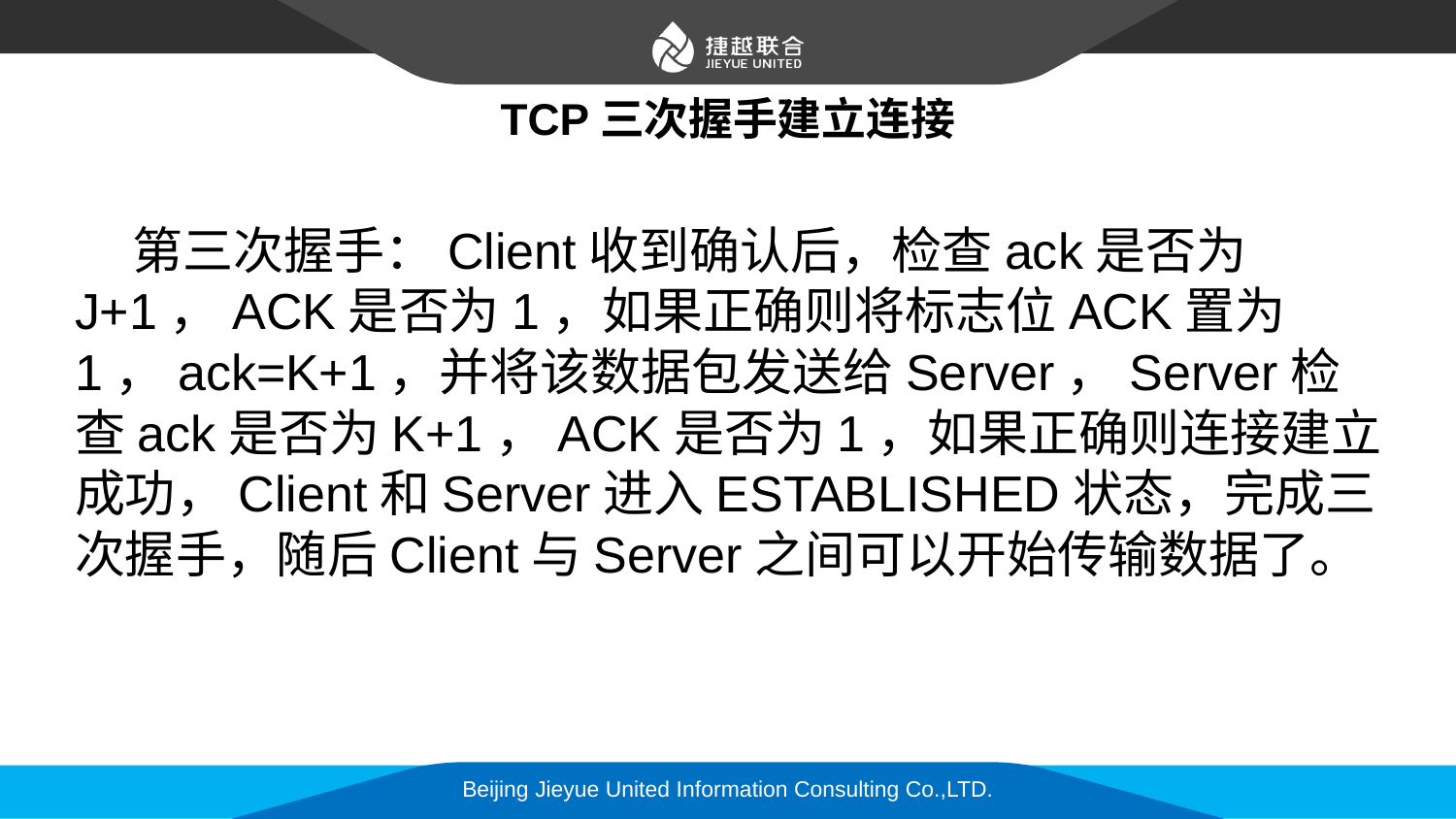

# TCP三次握手建立连接
    第三次握手：Client收到确认后，检查ack是否为J+1，ACK是否为1，如果正确则将标志位ACK置为1，ack=K+1，并将该数据包发送给Server，Server检查ack是否为K+1，ACK是否为1，如果正确则连接建立成功，Client和Server进入ESTABLISHED状态，完成三次握手，随后Client与Server之间可以开始传输数据了。